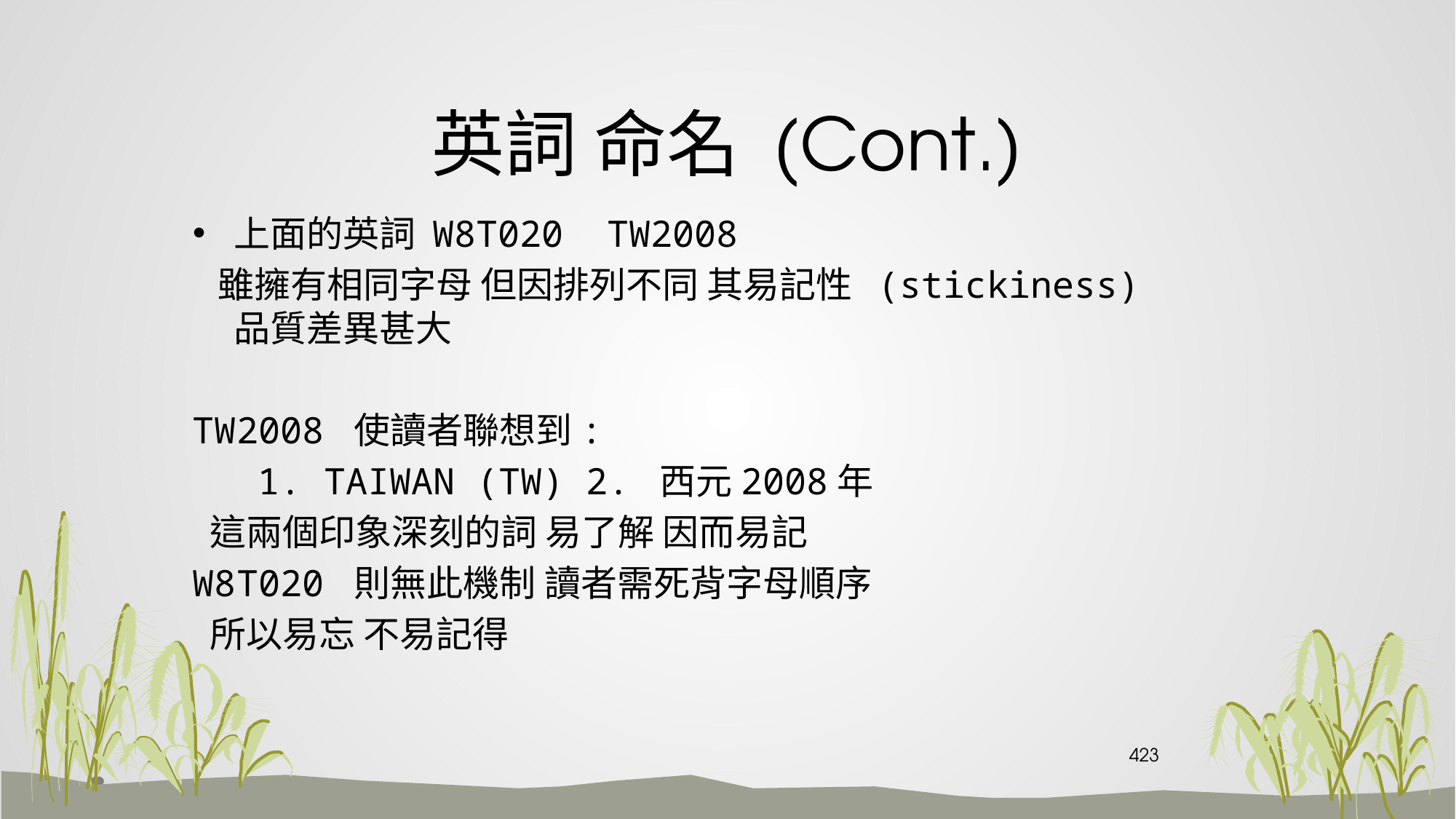

# 英詞 命名 (Cont.)
上面的英詞 W8T020  TW2008
  雖擁有相同字母 但因排列不同 其易記性  (stickiness) 品質差異甚大

TW2008 使讀者聯想到:
   1. TAIWAN (TW) 2. 西元2008年
 這兩個印象深刻的詞 易了解 因而易記
W8T020 則無此機制 讀者需死背字母順序
 所以易忘 不易記得
423